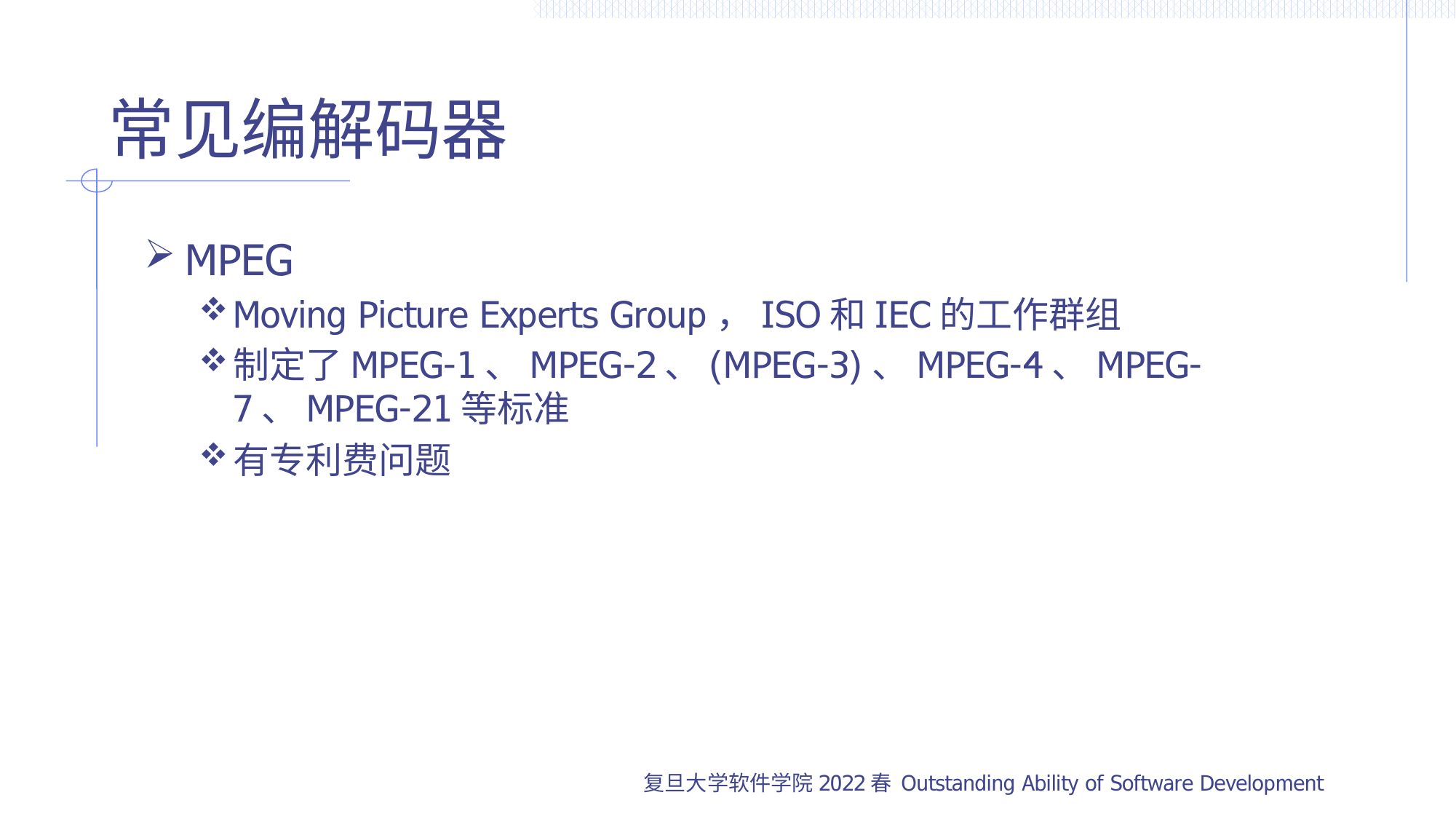

# 常见编解码器
MPEG
Moving Picture Experts Group，ISO和IEC的工作群组
制定了MPEG-1、MPEG-2、(MPEG-3)、MPEG-4、MPEG-7、MPEG-21等标准
有专利费问题